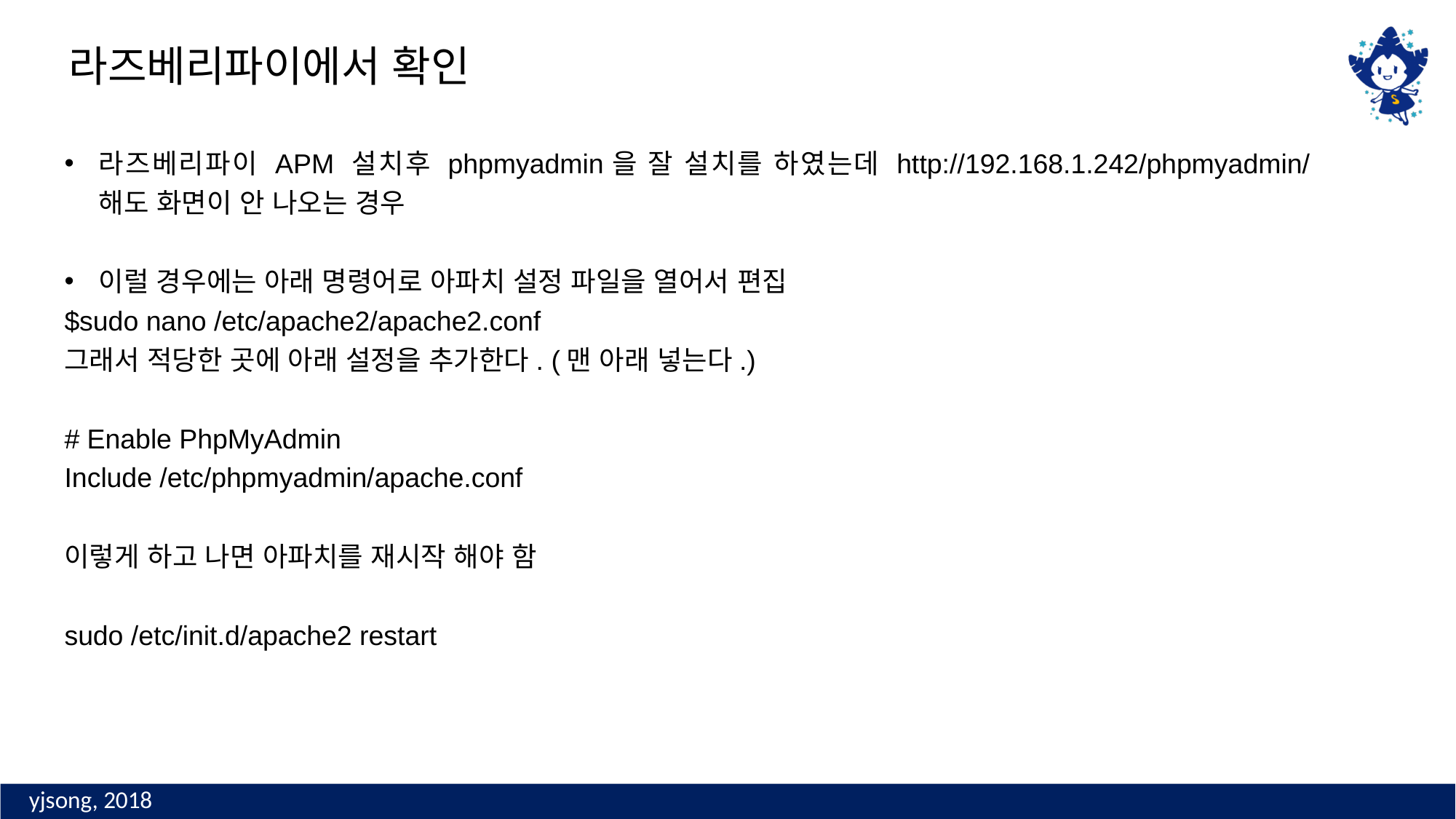

라즈베리파이에서 확인
라즈베리파이 APM 설치후 phpmyadmin을 잘 설치를 하였는데 http://192.168.1.242/phpmyadmin/ 해도 화면이 안 나오는 경우

이럴 경우에는 아래 명령어로 아파치 설정 파일을 열어서 편집
$sudo nano /etc/apache2/apache2.conf
그래서 적당한 곳에 아래 설정을 추가한다. (맨 아래 넣는다.)

# Enable PhpMyAdmin
Include /etc/phpmyadmin/apache.conf

이렇게 하고 나면 아파치를 재시작 해야 함

sudo /etc/init.d/apache2 restart